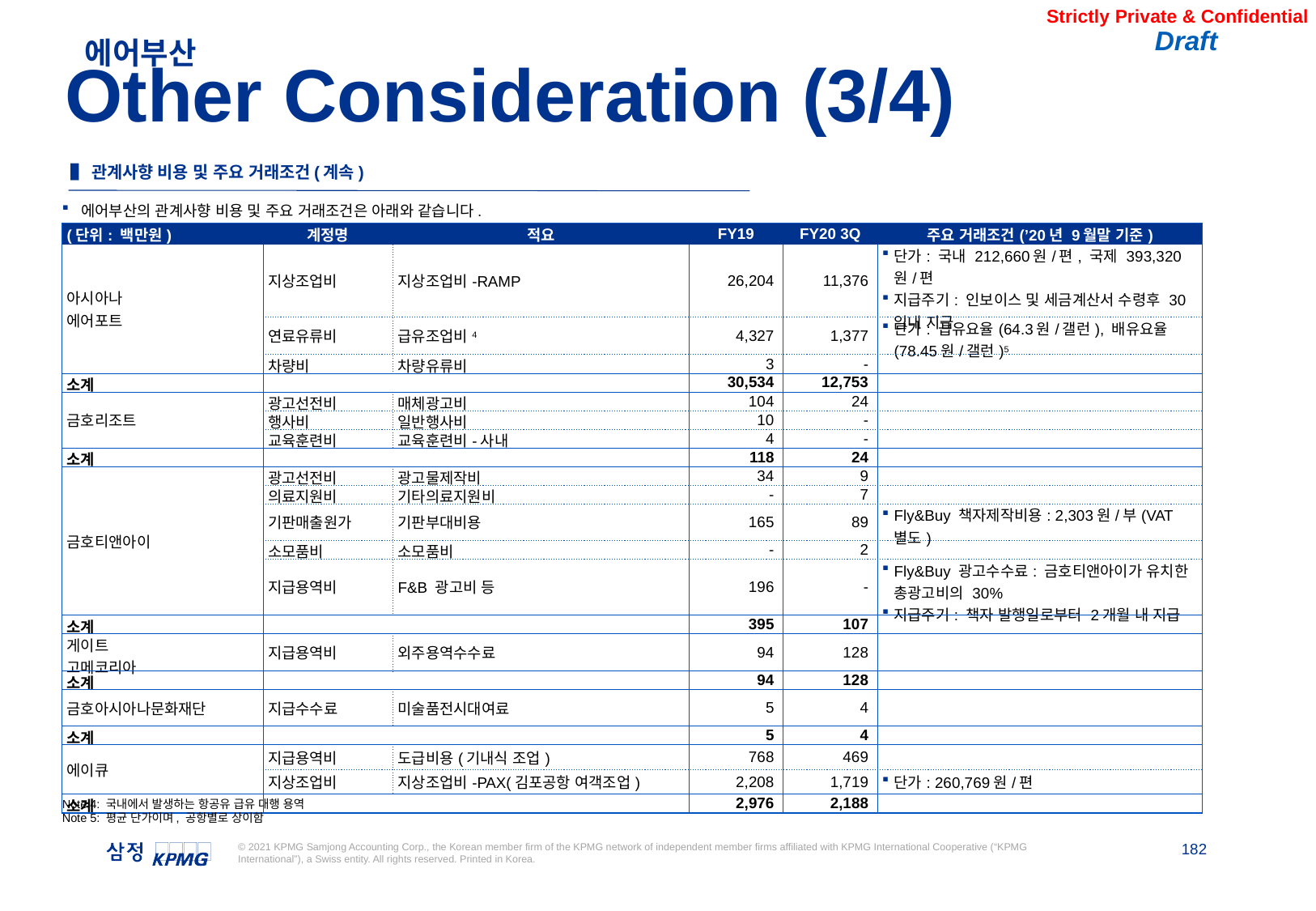

에어부산
Other Consideration (3/4)
▌관계사향 비용 및 주요 거래조건(계속)

에어부산의 관계사향 비용 및 주요 거래조건은 아래와 같습니다.
| (단위: 백만원) | 계정명 | 적요 | FY19 | FY20 3Q | 주요 거래조건(’20년 9월말 기준) |
| --- | --- | --- | --- | --- | --- |
| 아시아나 에어포트 | 지상조업비 | 지상조업비-RAMP | 26,204 | 11,376 | 단가: 국내 212,660원/편, 국제 393,320원/편 지급주기: 인보이스 및 세금계산서 수령후 30일내 지급 |
|  | 연료유류비 | 급유조업비4 | 4,327 | 1,377 | 단가: 급유요율(64.3원/갤런), 배유요율(78.45원/갤런)5 |
|  | 차량비 | 차량유류비 | 3 | - |  |
| 소계 |  |  | 30,534 | 12,753 |  |
| 금호리조트 | 광고선전비 | 매체광고비 | 104 | 24 |  |
|  | 행사비 | 일반행사비 | 10 | - |  |
|  | 교육훈련비 | 교육훈련비-사내 | 4 | - |  |
| 소계 |  |  | 118 | 24 |  |
| 금호티앤아이 | 광고선전비 | 광고물제작비 | 34 | 9 |  |
|  | 의료지원비 | 기타의료지원비 | - | 7 |  |
|  | 기판매출원가 | 기판부대비용 | 165 | 89 | Fly&Buy 책자제작비용: 2,303원/부(VAT 별도) |
|  | 소모품비 | 소모품비 | - | 2 |  |
|  | 지급용역비 | F&B 광고비 등 | 196 | - | Fly&Buy 광고수수료: 금호티앤아이가 유치한 총광고비의 30% 지급주기: 책자 발행일로부터 2개월 내 지급 |
| 소계 |  |  | 395 | 107 |  |
| 게이트 고메코리아 | 지급용역비 | 외주용역수수료 | 94 | 128 |  |
| 소계 |  |  | 94 | 128 |  |
| 금호아시아나문화재단 | 지급수수료 | 미술품전시대여료 | 5 | 4 |  |
| 소계 |  |  | 5 | 4 |  |
| 에이큐 | 지급용역비 | 도급비용(기내식 조업) | 768 | 469 |  |
|  | 지상조업비 | 지상조업비-PAX(김포공항 여객조업) | 2,208 | 1,719 | 단가: 260,769원/편 |
| 소계 |  |  | 2,976 | 2,188 |  |
Note 4: 국내에서 발생하는 항공유 급유 대행 용역
Note 5: 평균 단가이며, 공항별로 상이함